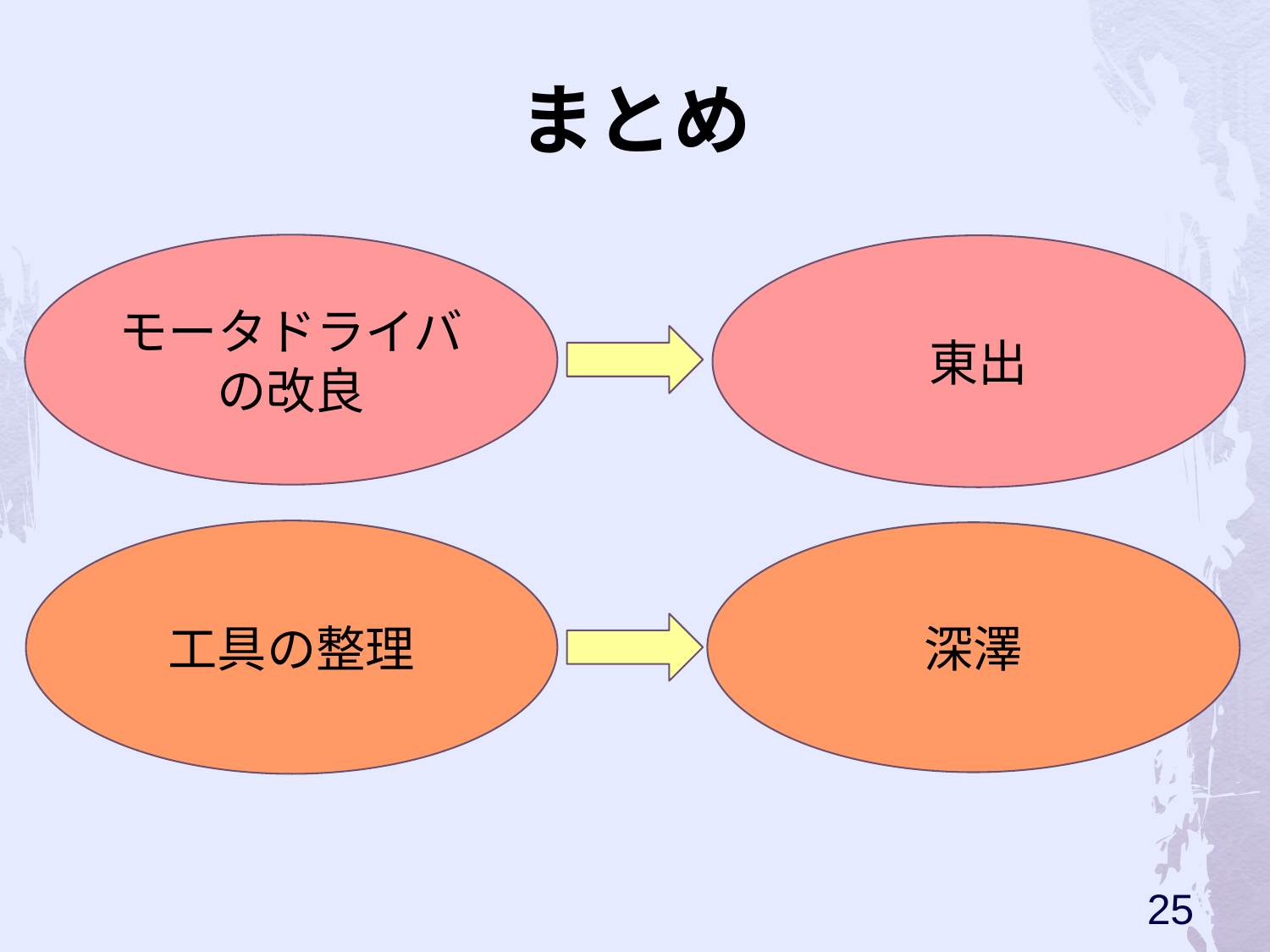

# まとめ
モータドライバの改良
東出

工具の整理
深澤

25